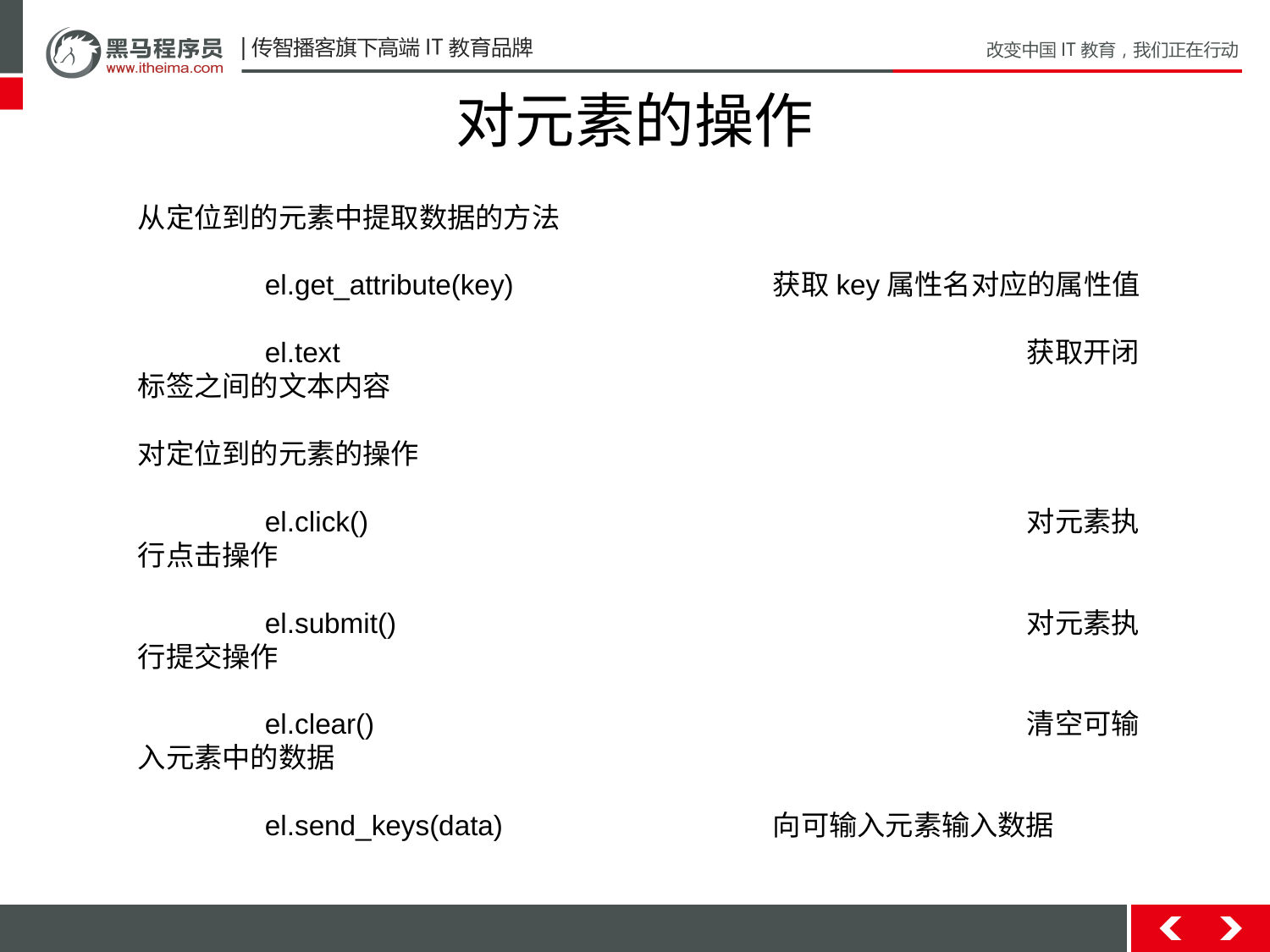

# 对元素的操作
从定位到的元素中提取数据的方法

	el.get_attribute(key)			获取key属性名对应的属性值

	el.text						获取开闭标签之间的文本内容

对定位到的元素的操作

	el.click()						对元素执行点击操作

	el.submit()					对元素执行提交操作

	el.clear()						清空可输入元素中的数据

	el.send_keys(data)			向可输入元素输入数据